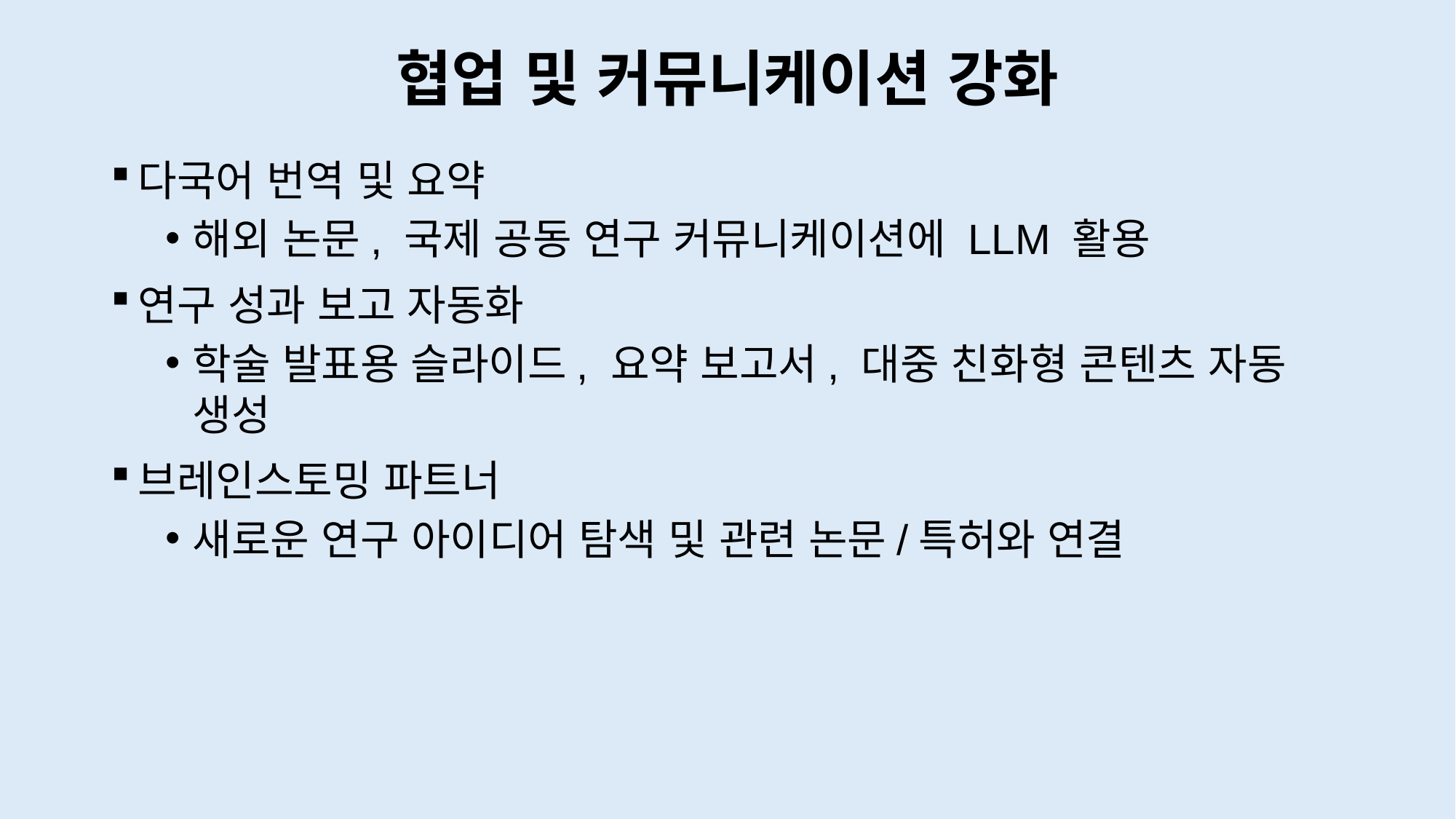

# 협업 및 커뮤니케이션 강화
다국어 번역 및 요약
해외 논문, 국제 공동 연구 커뮤니케이션에 LLM 활용
연구 성과 보고 자동화
학술 발표용 슬라이드, 요약 보고서, 대중 친화형 콘텐츠 자동 생성
브레인스토밍 파트너
새로운 연구 아이디어 탐색 및 관련 논문/특허와 연결